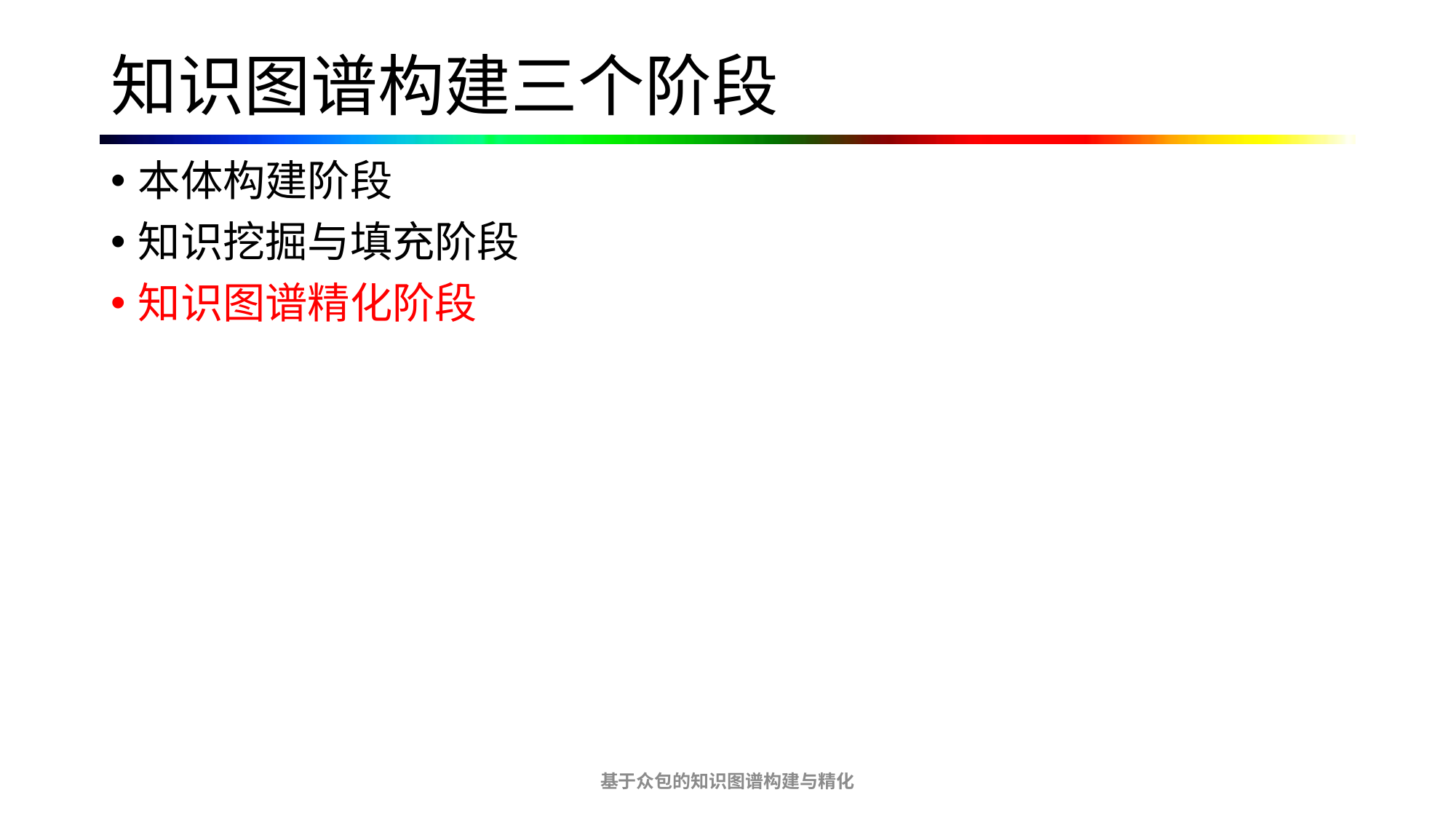

# 知识图谱构建三个阶段
本体构建阶段
知识挖掘与填充阶段
知识图谱精化阶段

基于众包的知识图谱构建与精化
78